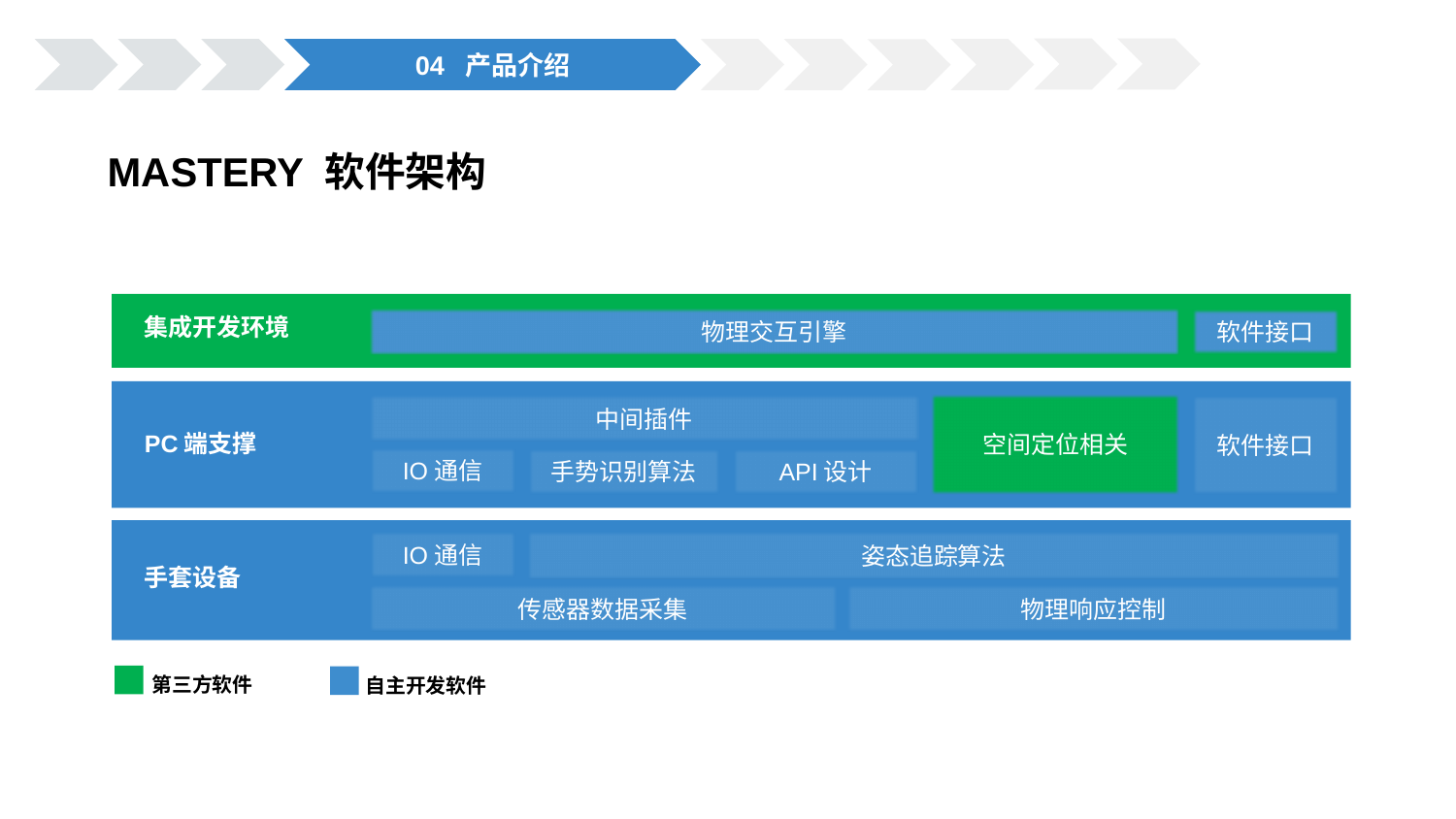

04  产品介绍

MASTERY 软件架构

集成开发环境
物理交互引擎
软件接口

空间定位相关
中间插件
软件接口
PC端支撑
IO通信
API设计
手势识别算法

IO通信
姿态追踪算法
手套设备
传感器数据采集
物理响应控制
第三方软件
自主开发软件